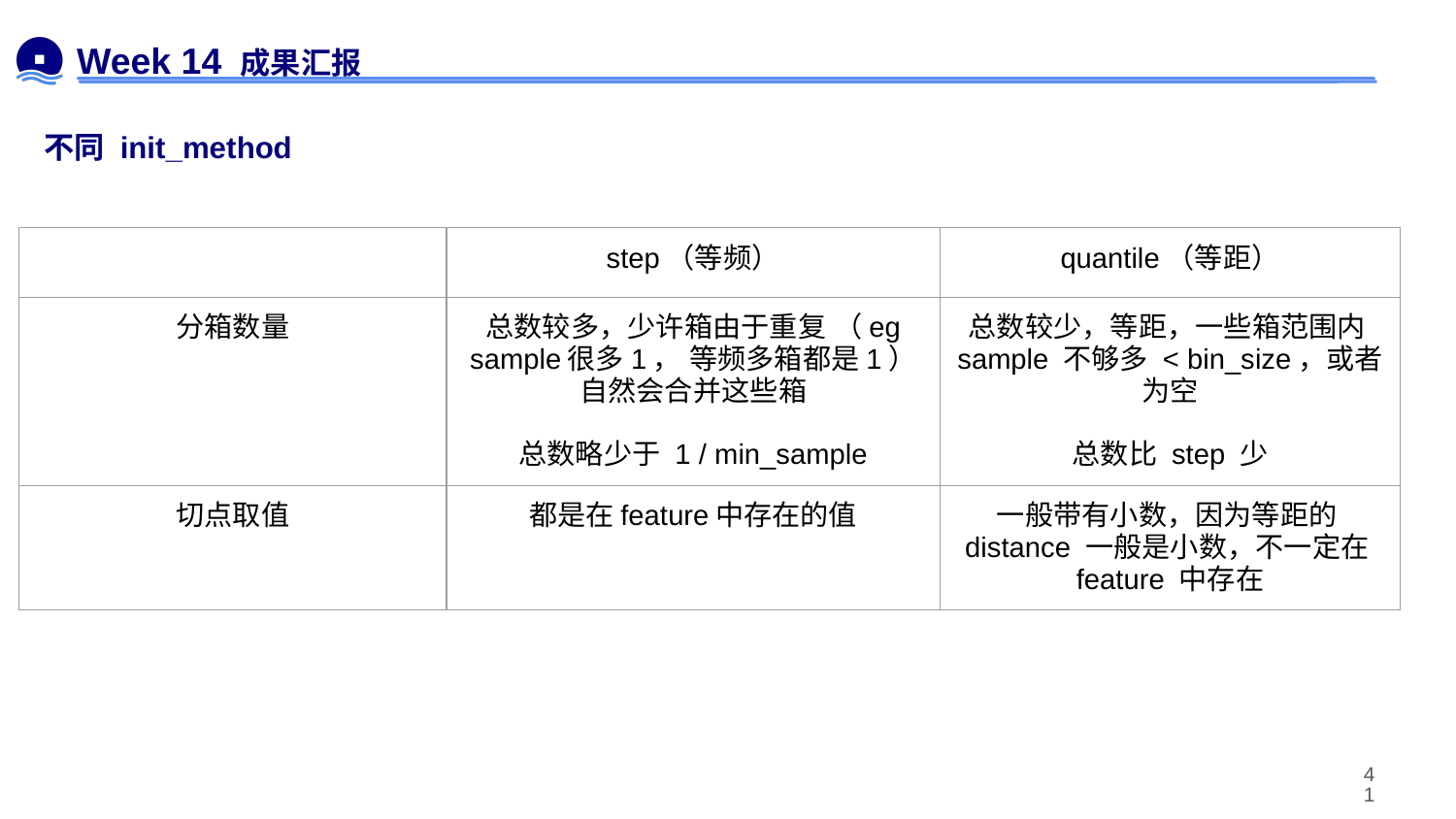

# Week 14 成果汇报

不同 init_method
|  | step（等频） | quantile（等距） |
| --- | --- | --- |
| 分箱数量 | 总数较多，少许箱由于重复 （eg sample很多1， 等频多箱都是1）自然会合并这些箱 总数略少于 1 / min\_sample | 总数较少，等距，一些箱范围内sample 不够多 < bin\_size，或者为空 总数比 step 少 |
| 切点取值 | 都是在feature中存在的值 | 一般带有小数，因为等距的distance 一般是小数，不一定在feature 中存在 |
41